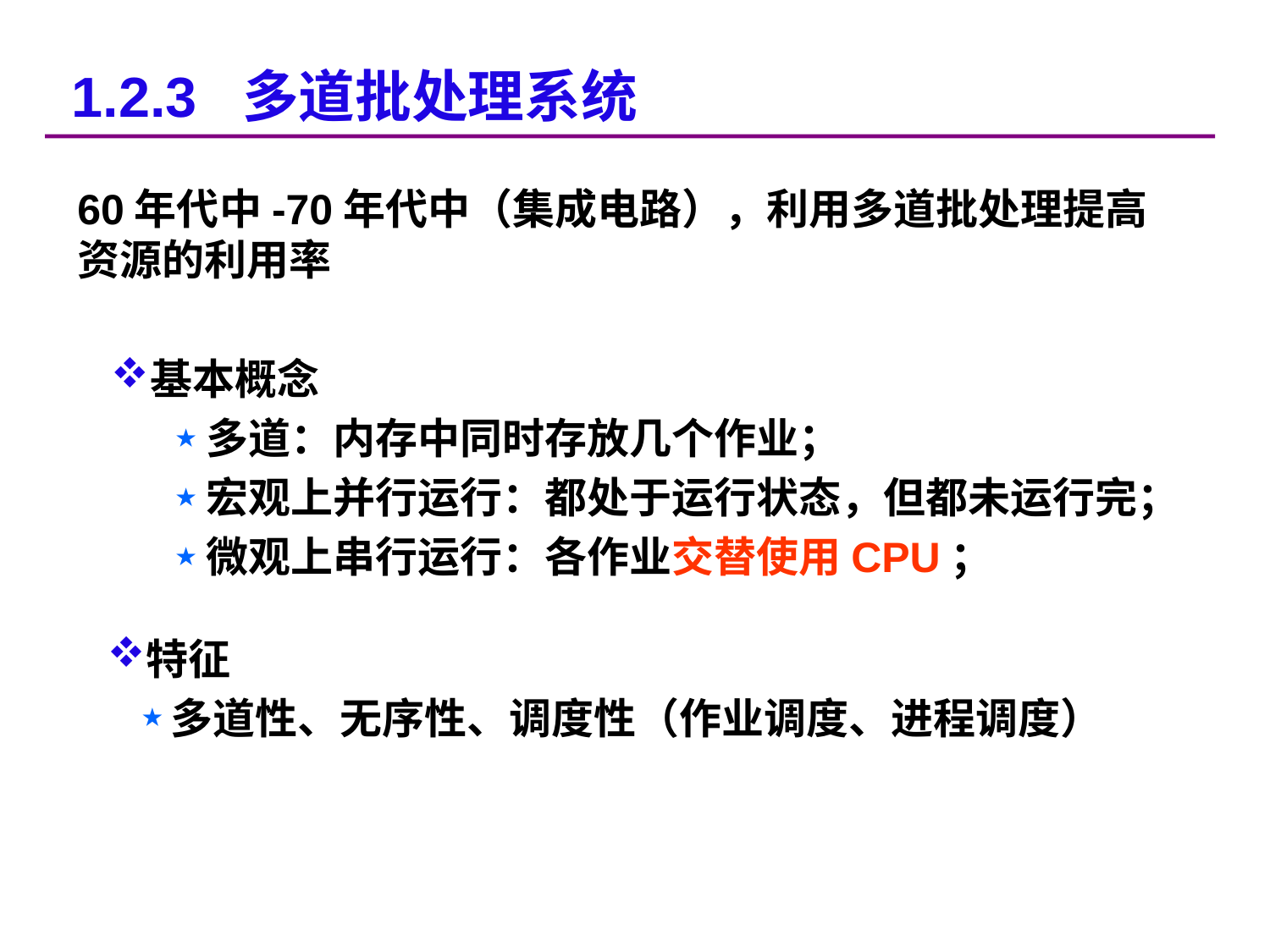

1.2.3  多道批处理系统

60年代中-70年代中（集成电路），利用多道批处理提高资源的利用率
基本概念
多道：内存中同时存放几个作业；
宏观上并行运行：都处于运行状态，但都未运行完；
微观上串行运行：各作业交替使用CPU；

特征
多道性、无序性、调度性（作业调度、进程调度）